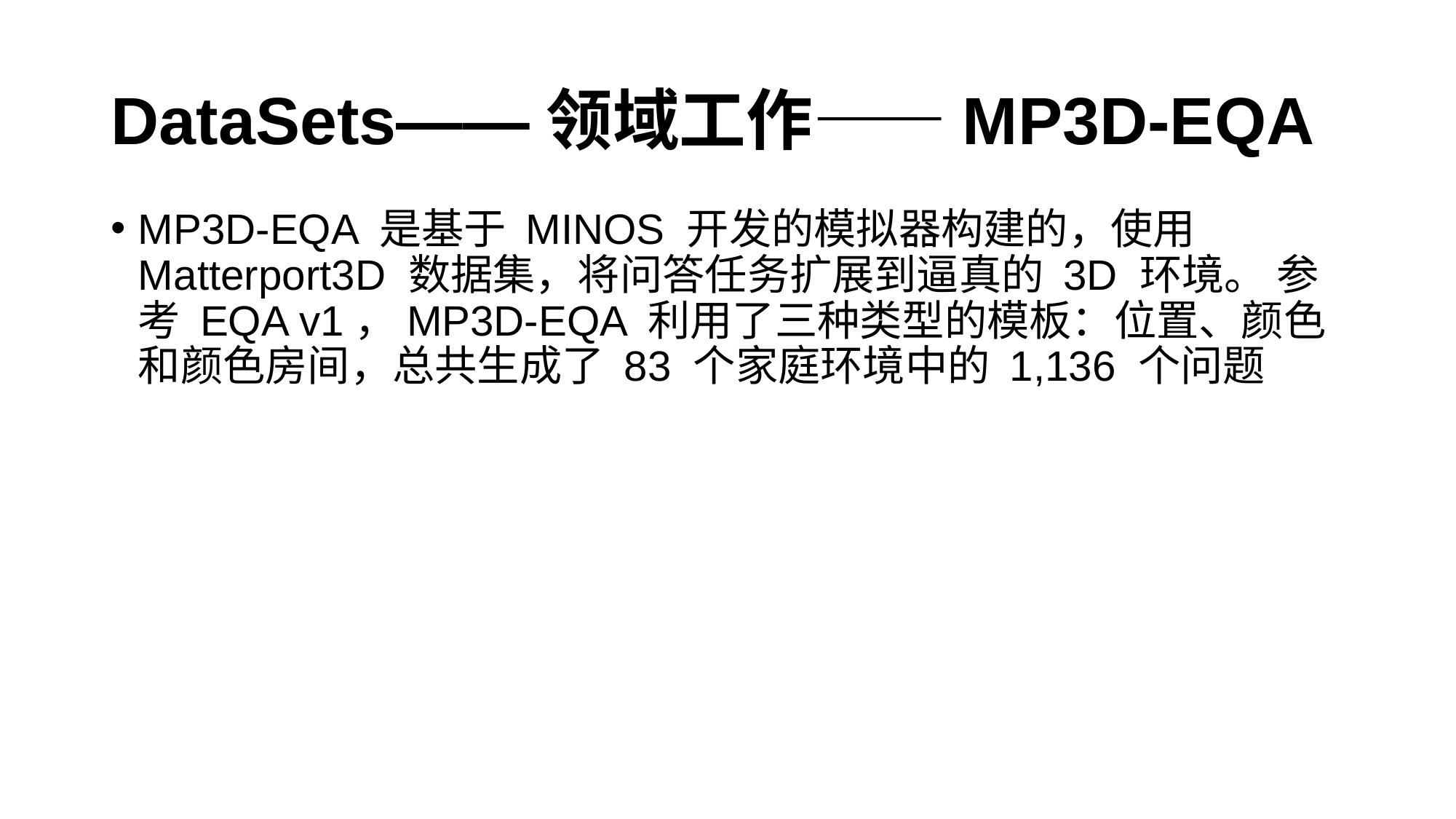

# DataSets——领域工作——MP3D-EQA
MP3D-EQA 是基于 MINOS 开发的模拟器构建的，使用 Matterport3D 数据集，将问答任务扩展到逼真的 3D 环境。 参考 EQA v1，MP3D-EQA 利用了三种类型的模板：位置、颜色和颜色房间，总共生成了 83 个家庭环境中的 1,136 个问题